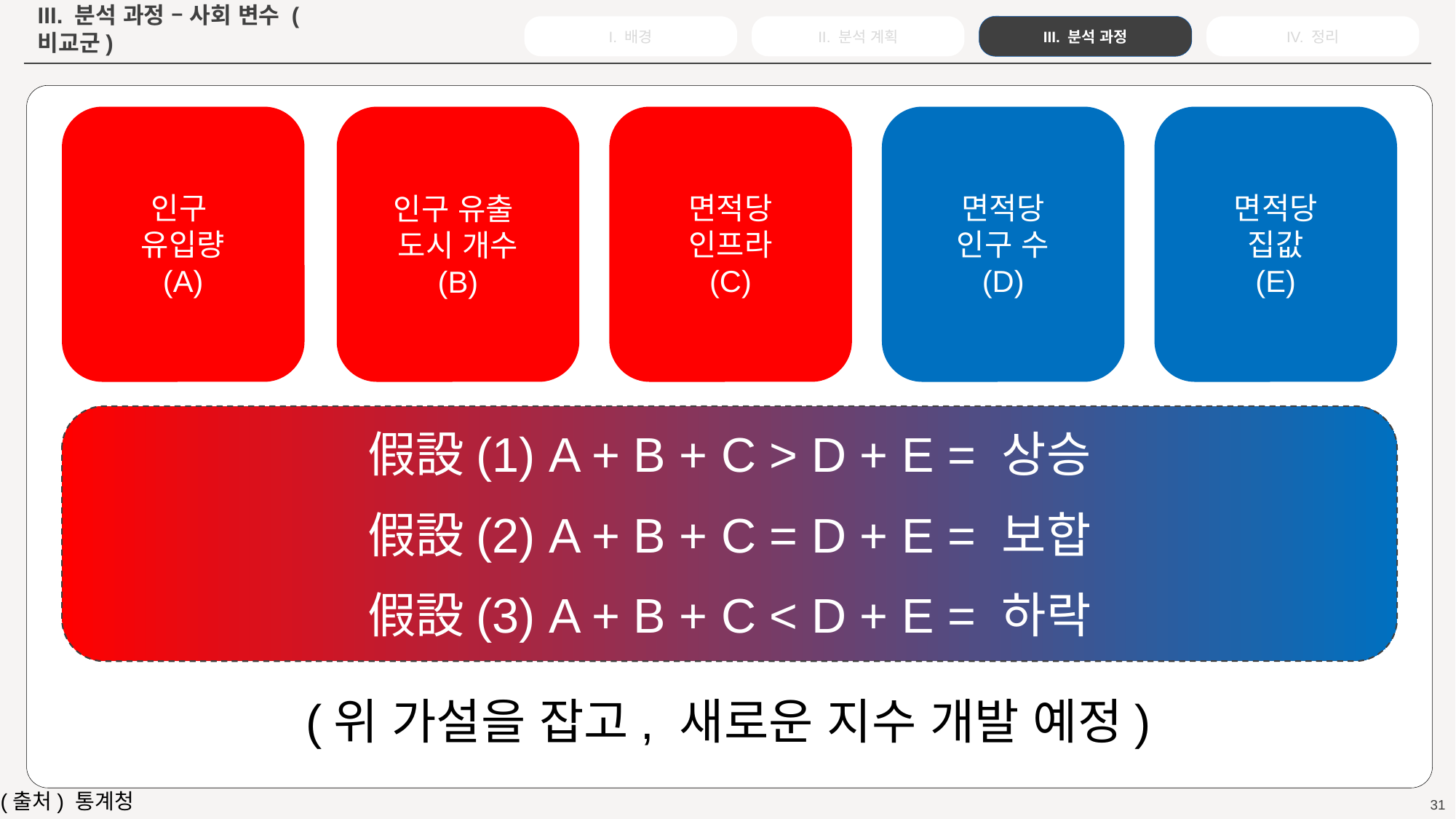

IV. 정리
III. 분석 과정
I. 배경
II. 분석 계획
III. 분석 과정 – 사회 변수 (비교군)

인구
유입량
(A)
인구 유출
도시 개수
(B)
면적당
인프라
(C)
면적당
인구 수
(D)
면적당
집값
(E)

假設(1) A + B + C > D + E = 상승
假設(2) A + B + C = D + E = 보합
假設(3) A + B + C < D + E = 하락
(위 가설을 잡고, 새로운 지수 개발 예정)
(출처) 통계청